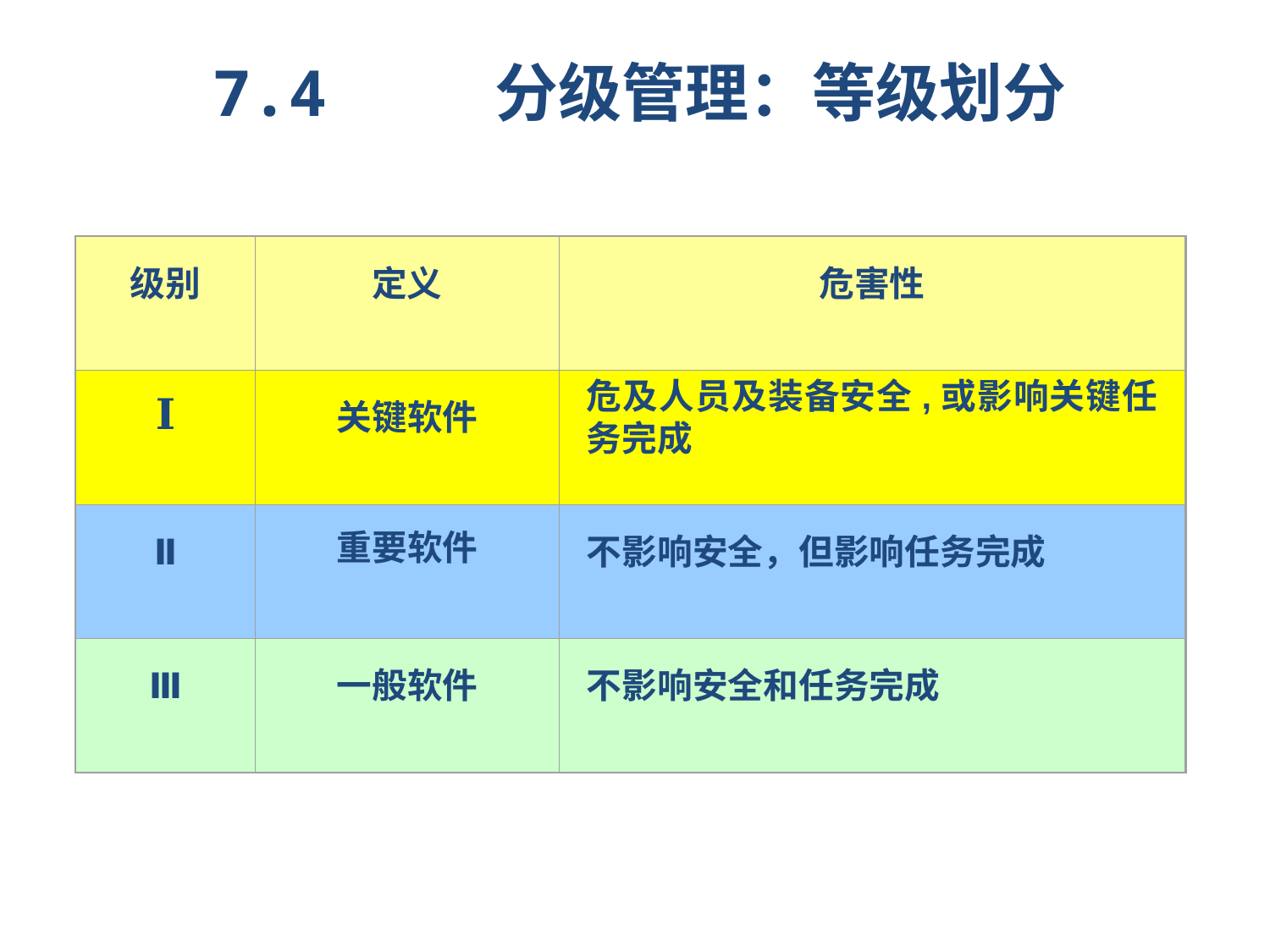

7.4    分级管理：等级划分

级别

定义

危害性

Ⅰ

关键软件

危及人员及装备安全,或影响关键任务完成

Ⅱ

重要软件

不影响安全，但影响任务完成

Ⅲ

一般软件

不影响安全和任务完成